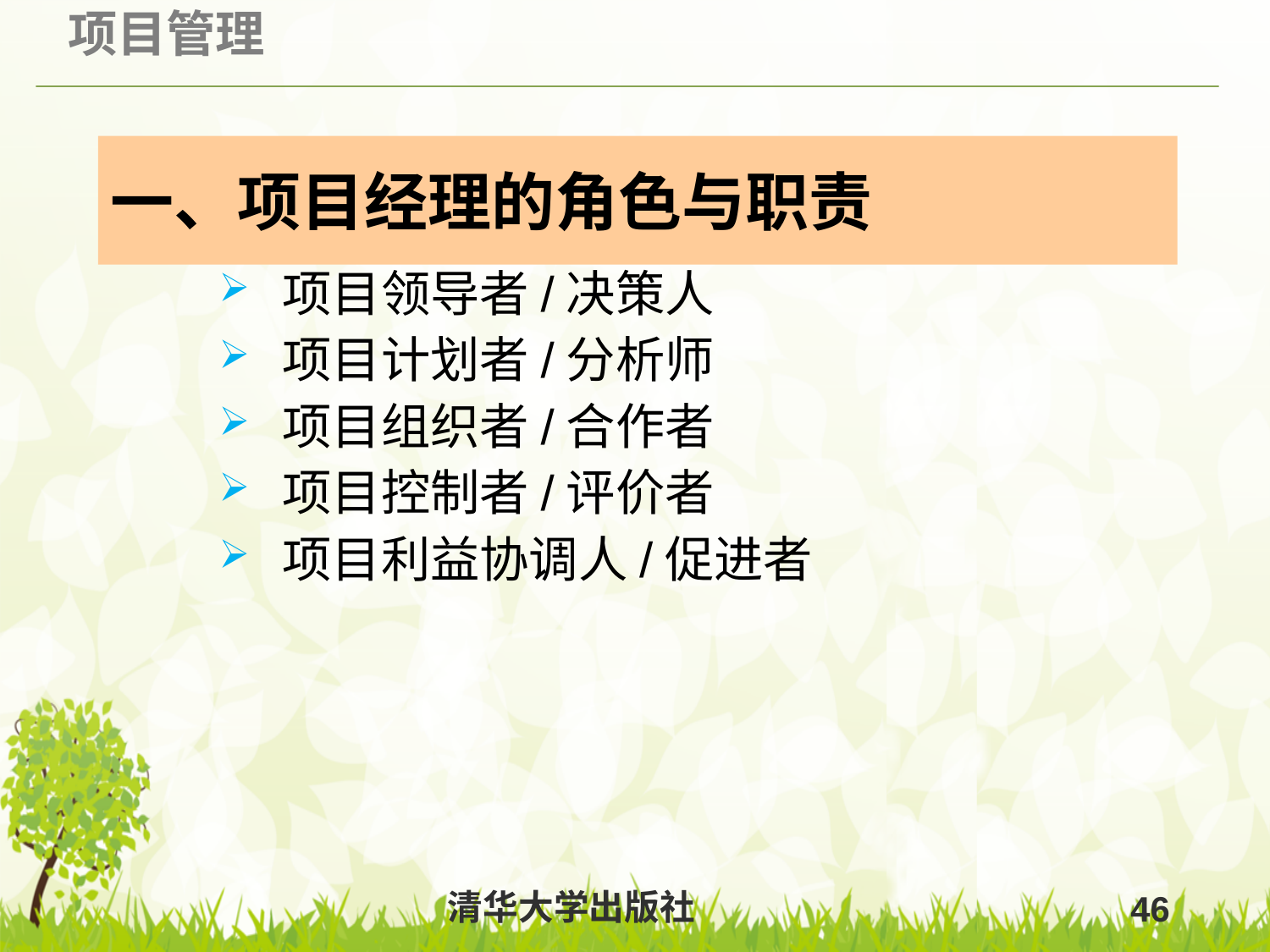

一、项目经理的角色与职责
项目领导者/决策人
项目计划者/分析师
项目组织者/合作者
项目控制者/评价者
项目利益协调人/促进者
清华大学出版社
46